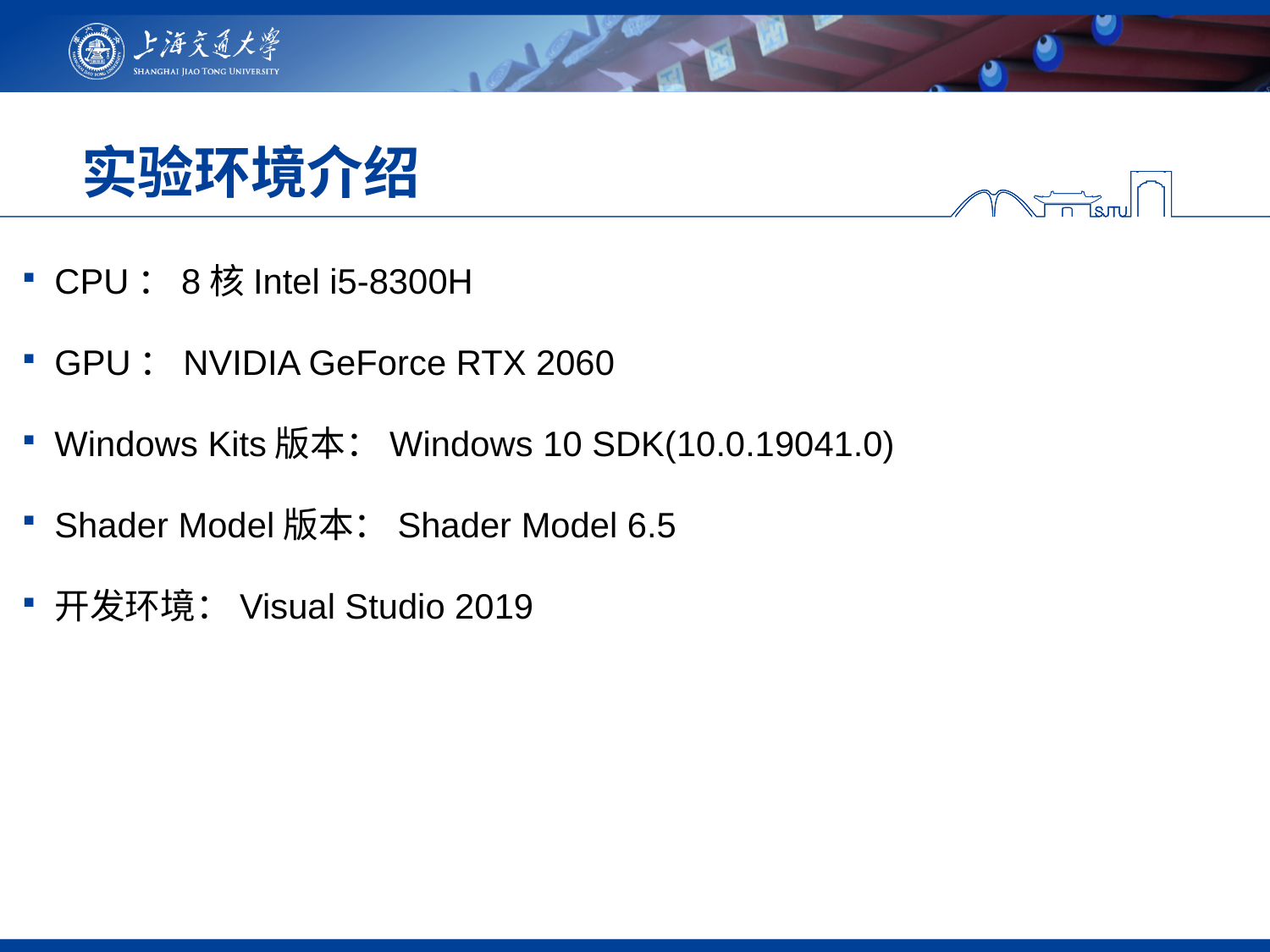

# 实验环境介绍
CPU：8核Intel i5-8300H
GPU：NVIDIA GeForce RTX 2060
Windows Kits版本：Windows 10 SDK(10.0.19041.0)
Shader Model版本：Shader Model 6.5
开发环境：Visual Studio 2019